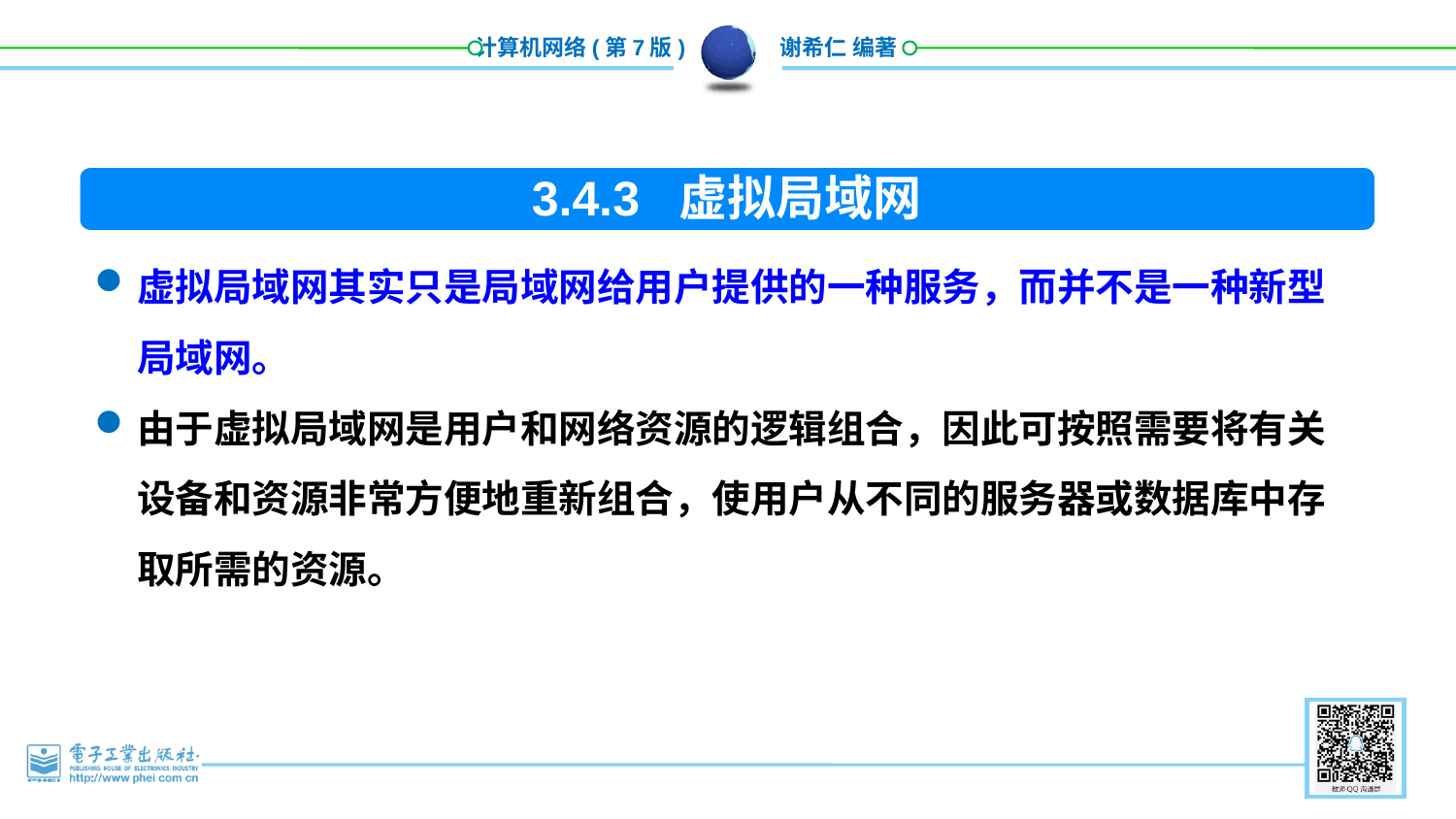

3.4.3  虚拟局域网

虚拟局域网其实只是局域网给用户提供的一种服务，而并不是一种新型局域网。
由于虚拟局域网是用户和网络资源的逻辑组合，因此可按照需要将有关设备和资源非常方便地重新组合，使用户从不同的服务器或数据库中存取所需的资源。